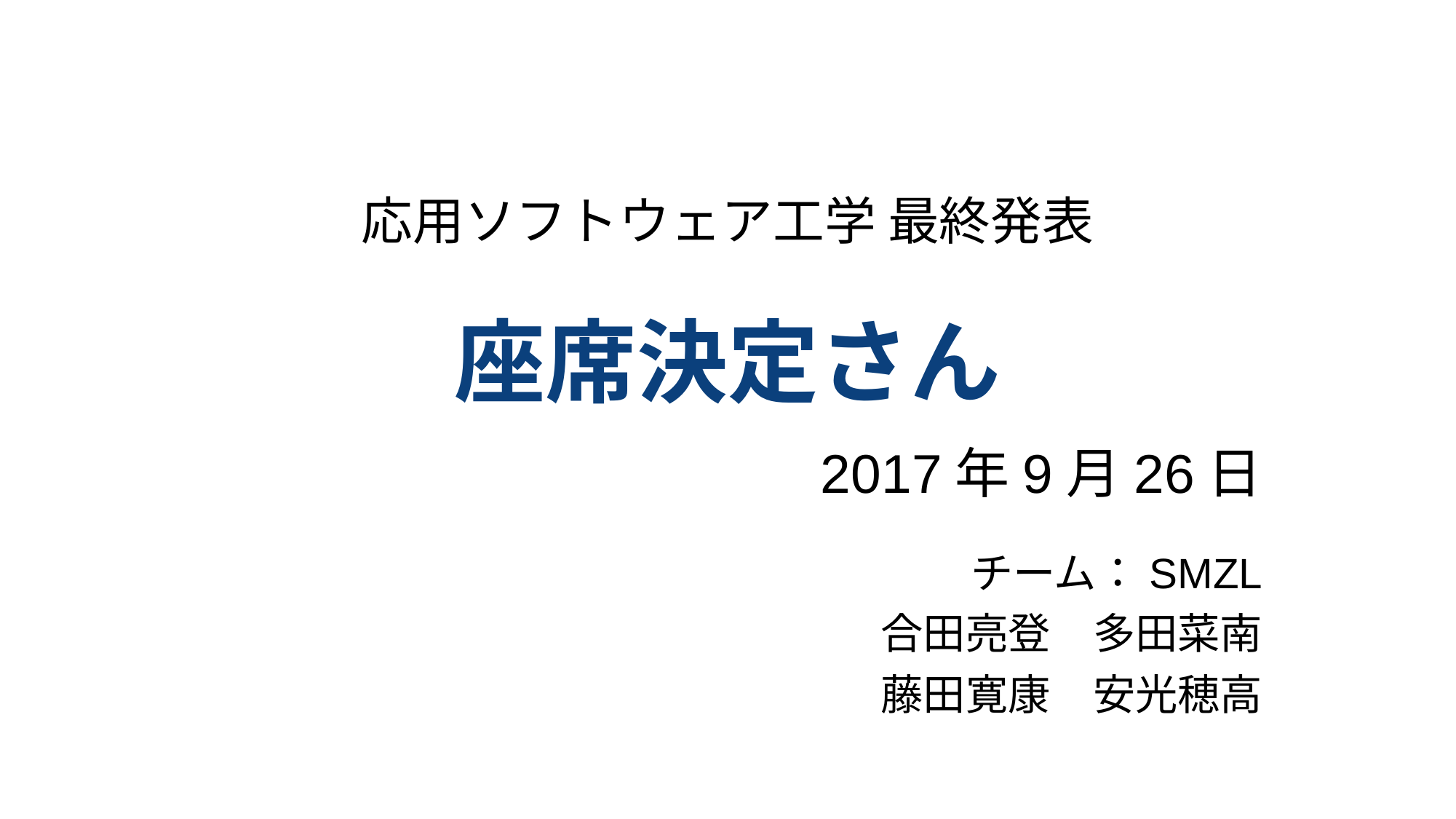

# 応用ソフトウェア工学 最終発表 座席決定さん
2017年9月26日

チーム：SMZL
合田亮登　多田菜南
藤田寛康　安光穂高